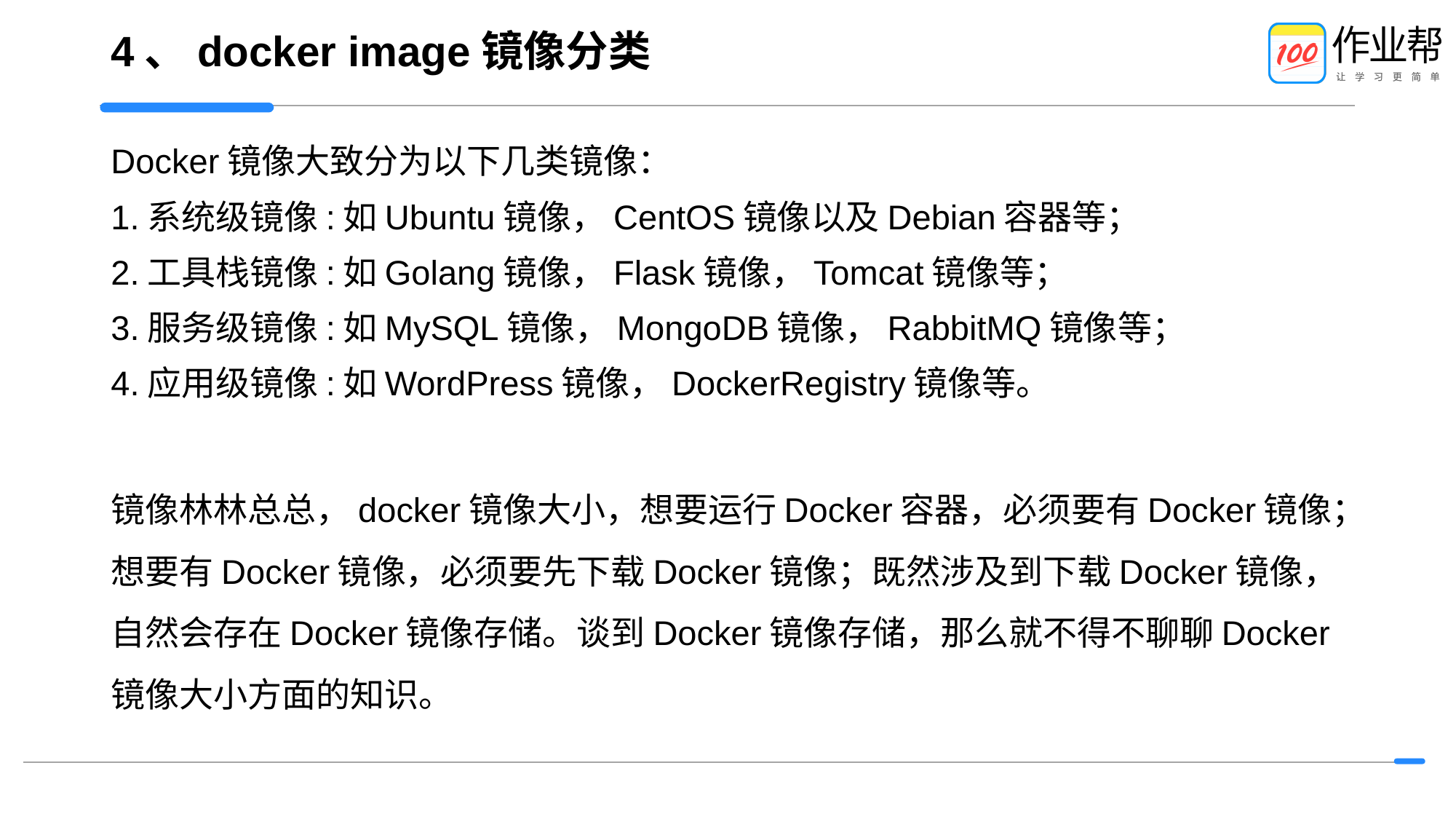

# 4、docker image镜像分类
Docker镜像大致分为以下几类镜像：
1.系统级镜像:如Ubuntu镜像，CentOS镜像以及Debian容器等；
2.工具栈镜像:如Golang镜像，Flask镜像，Tomcat镜像等；
3.服务级镜像:如MySQL镜像，MongoDB镜像，RabbitMQ镜像等；
4.应用级镜像:如WordPress镜像，DockerRegistry镜像等。

镜像林林总总，docker镜像大小，想要运行Docker容器，必须要有Docker镜像；想要有Docker镜像，必须要先下载Docker镜像；既然涉及到下载Docker镜像，自然会存在Docker镜像存储。谈到Docker镜像存储，那么就不得不聊聊Docker镜像大小方面的知识。